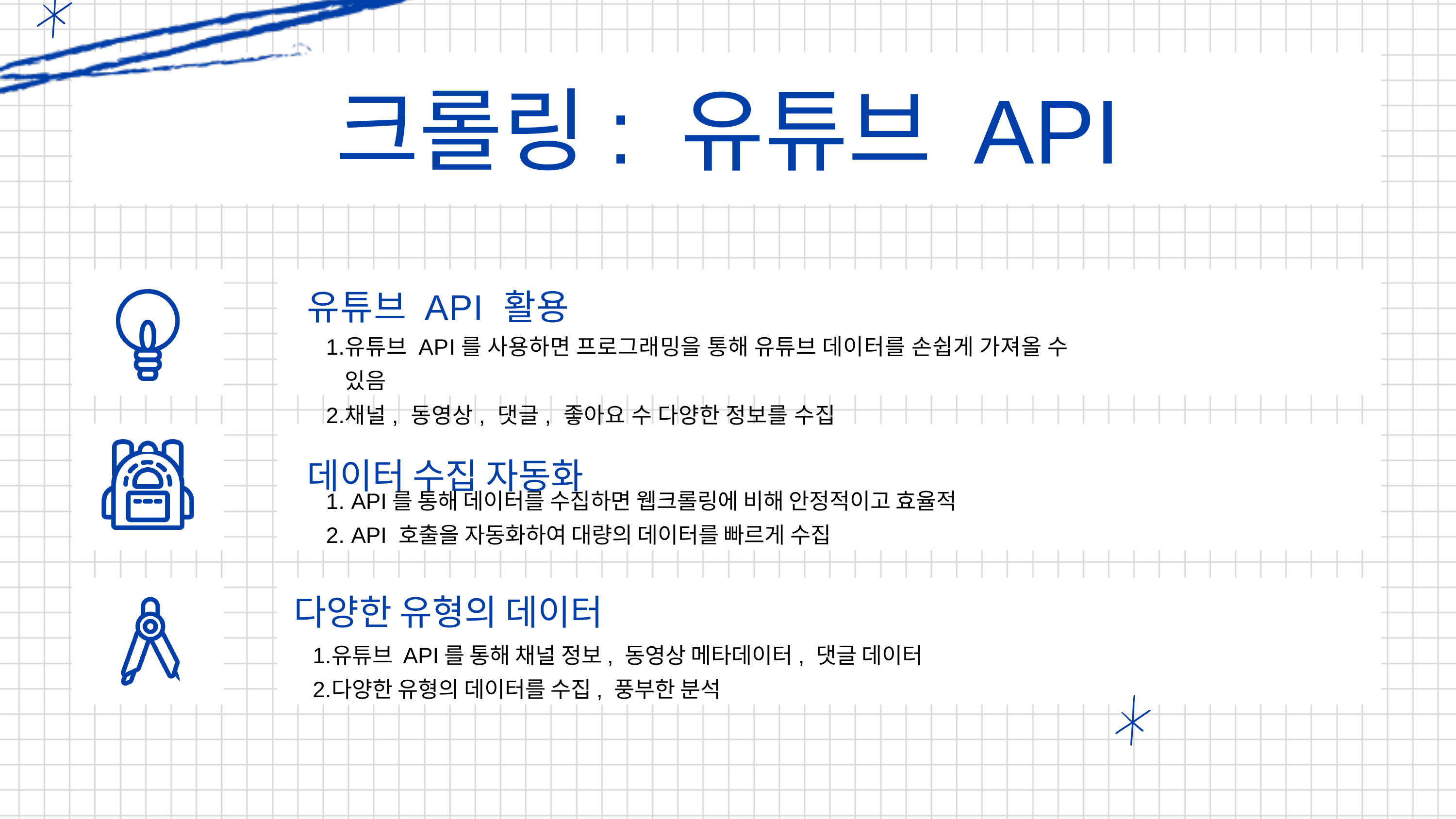

크롤링: 유튜브 API

유튜브 API 활용
유튜브 API를 사용하면 프로그래밍을 통해 유튜브 데이터를 손쉽게 가져올 수 있음
채널, 동영상, 댓글, 좋아요 수 다양한 정보를 수집

데이터 수집 자동화
 API를 통해 데이터를 수집하면 웹크롤링에 비해 안정적이고 효율적
 API 호출을 자동화하여 대량의 데이터를 빠르게 수집

다양한 유형의 데이터
유튜브 API를 통해 채널 정보, 동영상 메타데이터, 댓글 데이터
다양한 유형의 데이터를 수집, 풍부한 분석